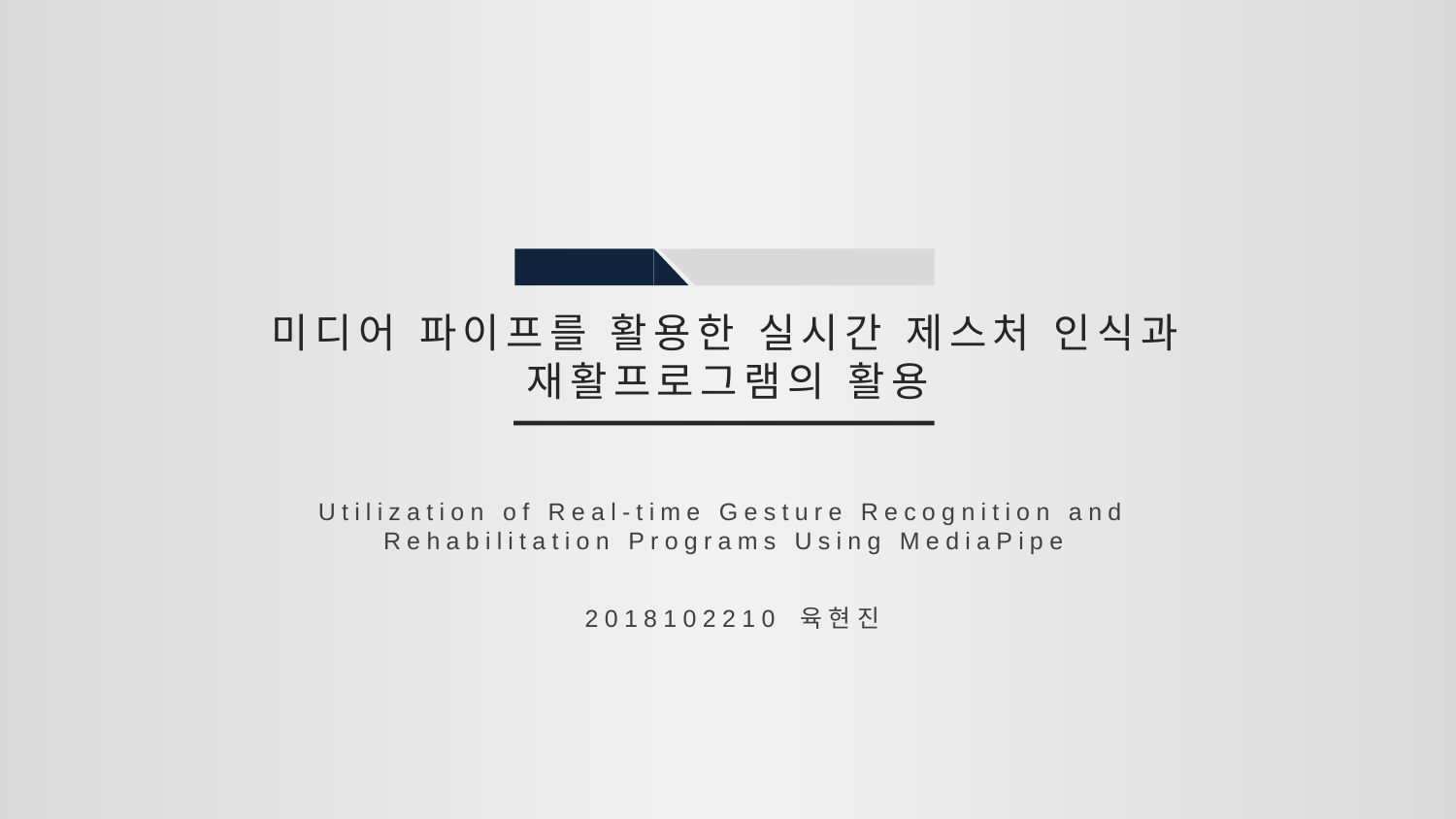

미디어 파이프를 활용한 실시간 제스처 인식과 재활프로그램의 활용

Utilization of Real-time Gesture Recognition and Rehabilitation Programs Using MediaPipe
2018102210 육현진